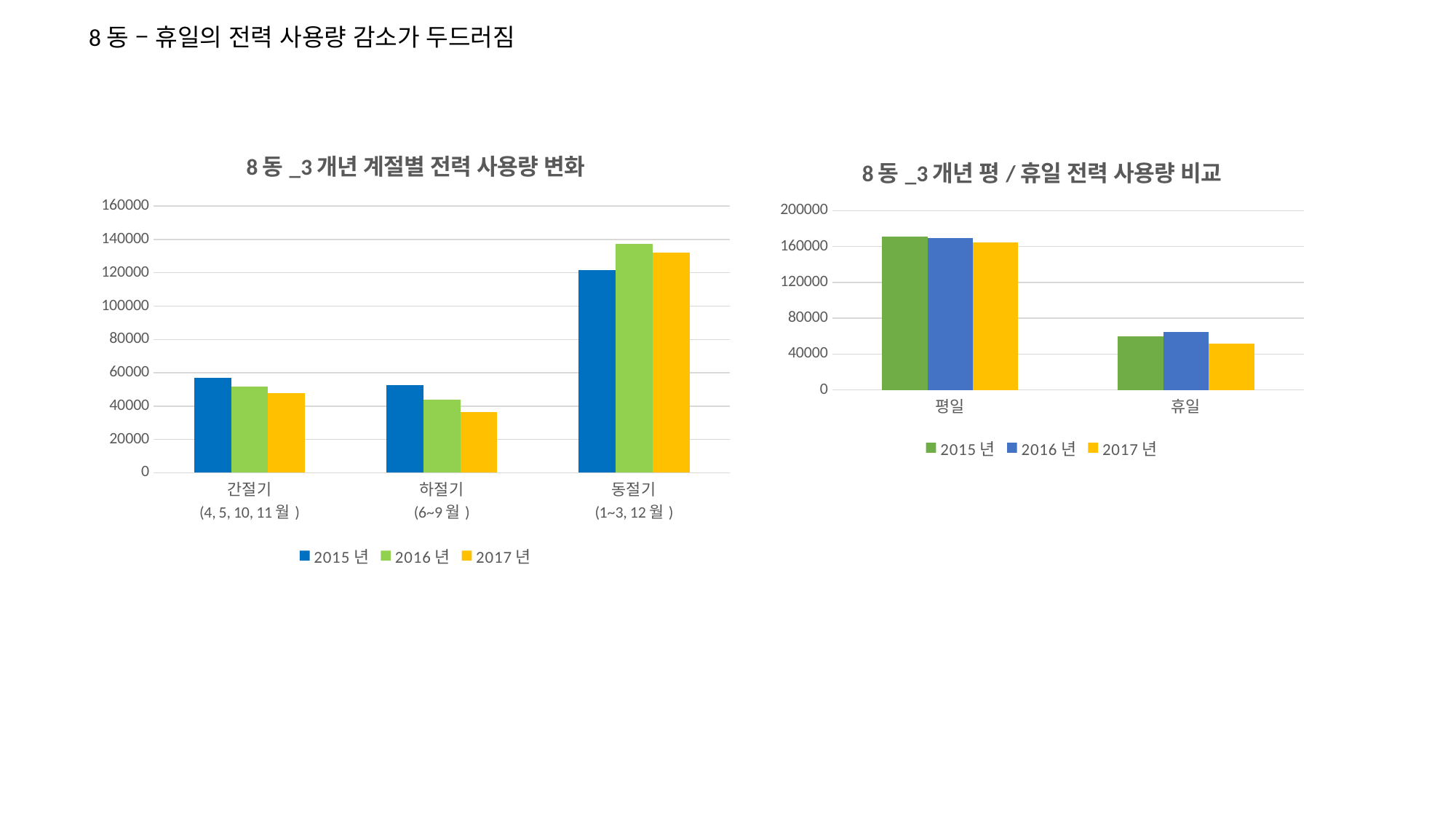

8동 – 휴일의 전력 사용량 감소가 두드러짐

### Chart: 8동_3개년 계절별 전력 사용량 변화

| Category | 2015년 | 2016년 | 2017년 |
|---|---|---|---|
| 간절기
(4, 5, 10, 11월) | 57157.891626625 | 51920.5576854629 | 47640.575536971 |
| 하절기
(6~9월) | 52539.844105317 | 44060.85942243 | 36428.8085902475 |
| 동절기
(1~3, 12월) | 121771.12098734 | 137339.070086529 | 132250.057964581 |

### Chart: 8동_3개년 평/휴일 전력 사용량 비교

| Category | 2015년 | 2016년 | 2017년 |
|---|---|---|---|
| 평일 | 171343.57276983 | 169099.407028715 | 164855.521173782 |
| 휴일 | 60125.283949452 | 64221.0801657069 | 51463.9209180165 |